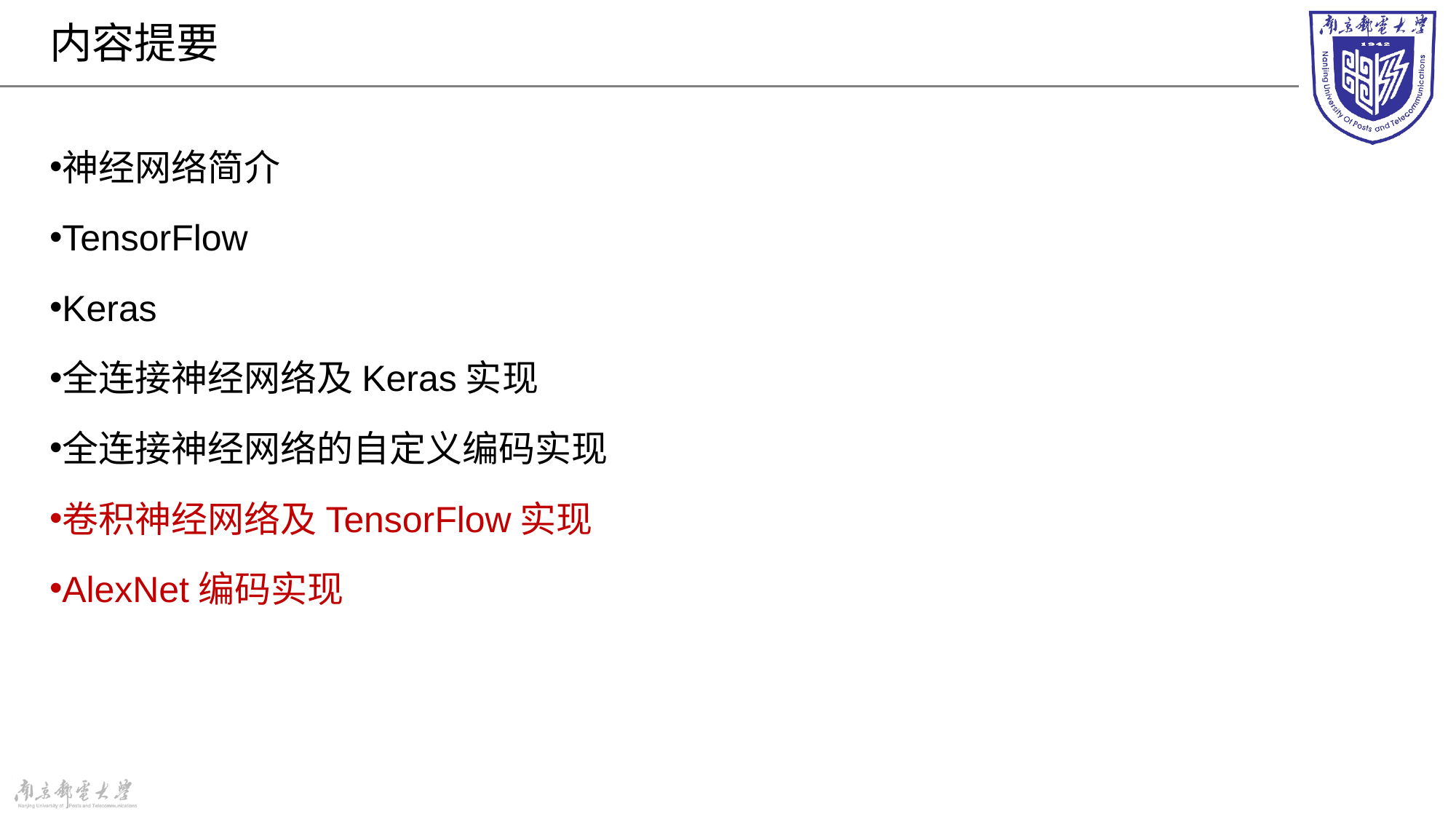

# 内容提要
神经网络简介
TensorFlow
Keras
全连接神经网络及Keras实现
全连接神经网络的自定义编码实现
卷积神经网络及TensorFlow实现
AlexNet编码实现